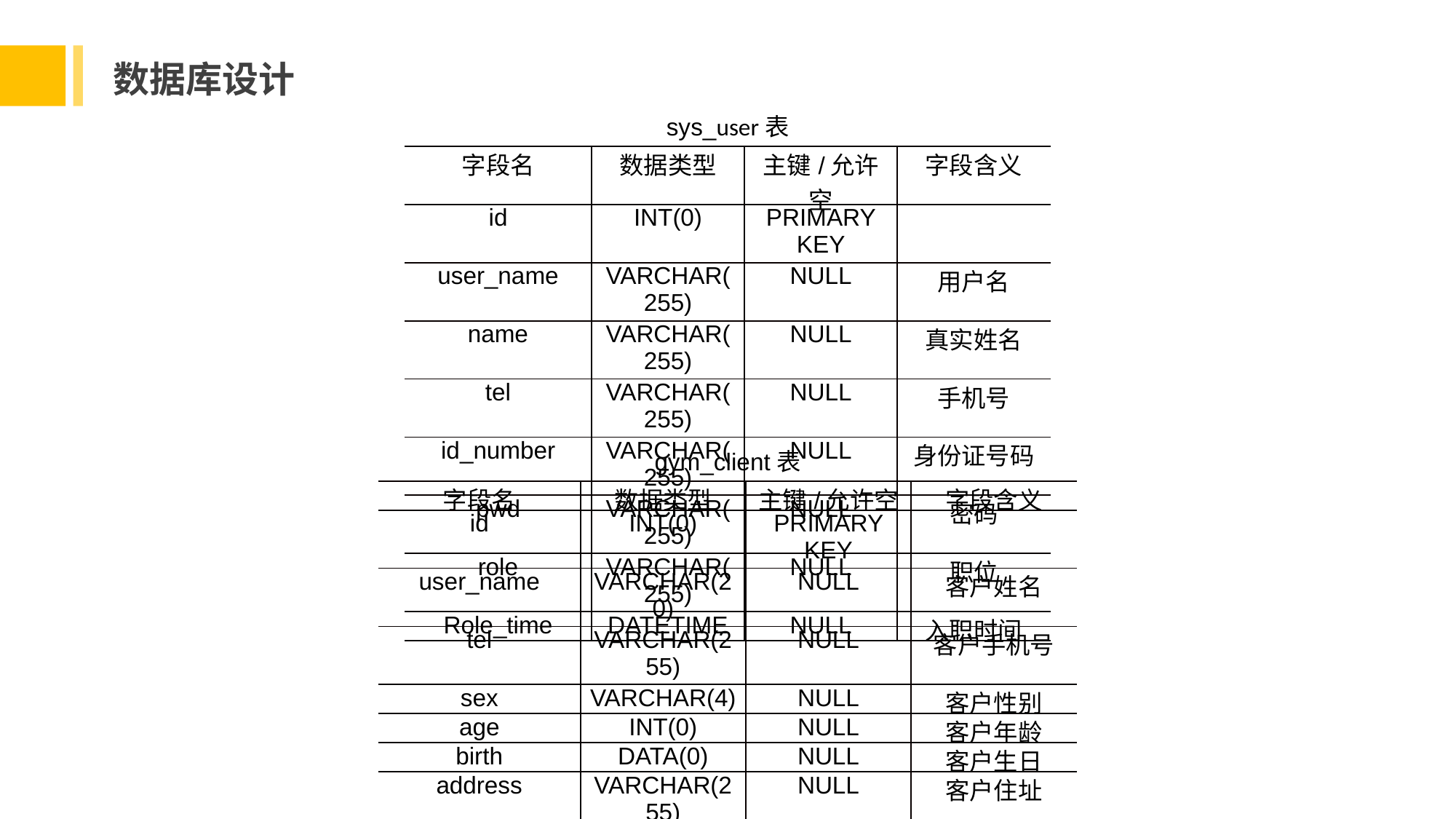

数据库设计
sys_user表
| 字段名 | 数据类型 | 主键/允许空 | 字段含义 |
| --- | --- | --- | --- |
| id | INT(0) | PRIMARY KEY |  |
| user\_name | VARCHAR(255) | NULL | 用户名 |
| name | VARCHAR(255) | NULL | 真实姓名 |
| tel | VARCHAR(255) | NULL | 手机号 |
| id\_number | VARCHAR(255) | NULL | 身份证号码 |
| pwd | VARCHAR(255) | NULL | 密码 |
| role | VARCHAR(255) | NULL | 职位 |
| Role\_time | DATETIME | NULL | 入职时间 |
gym_client表
| 字段名 | 数据类型 | 主键/允许空 | 字段含义 |
| --- | --- | --- | --- |
| id | INT(0) | PRIMARY KEY |  |
| user\_name | VARCHAR(20) | NULL | 客户姓名 |
| tel | VARCHAR(255) | NULL | 客户手机号 |
| sex | VARCHAR(4) | NULL | 客户性别 |
| age | INT(0) | NULL | 客户年龄 |
| birth | DATA(0) | NULL | 客户生日 |
| address | VARCHAR(255) | NULL | 客户住址 |
| is\_vip | TINYINT(1) | NULL | 是否会员 |
| Vip\_time | DATE | NULL | 会员到期时间 |
| password | VARCHAR(255) | NULL | 密码 |